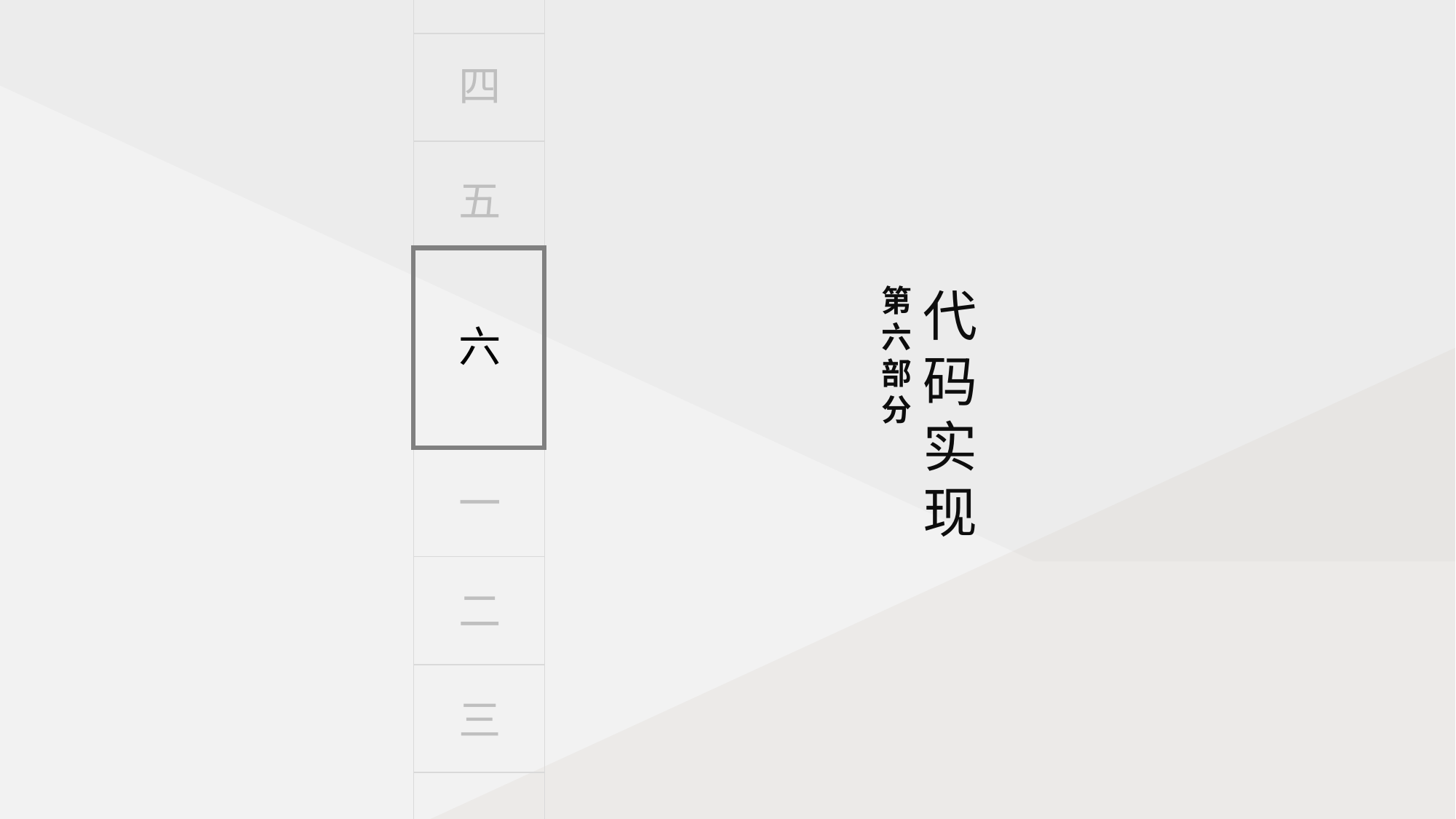

四
五
第六部分
代码实现
六
一
二
三